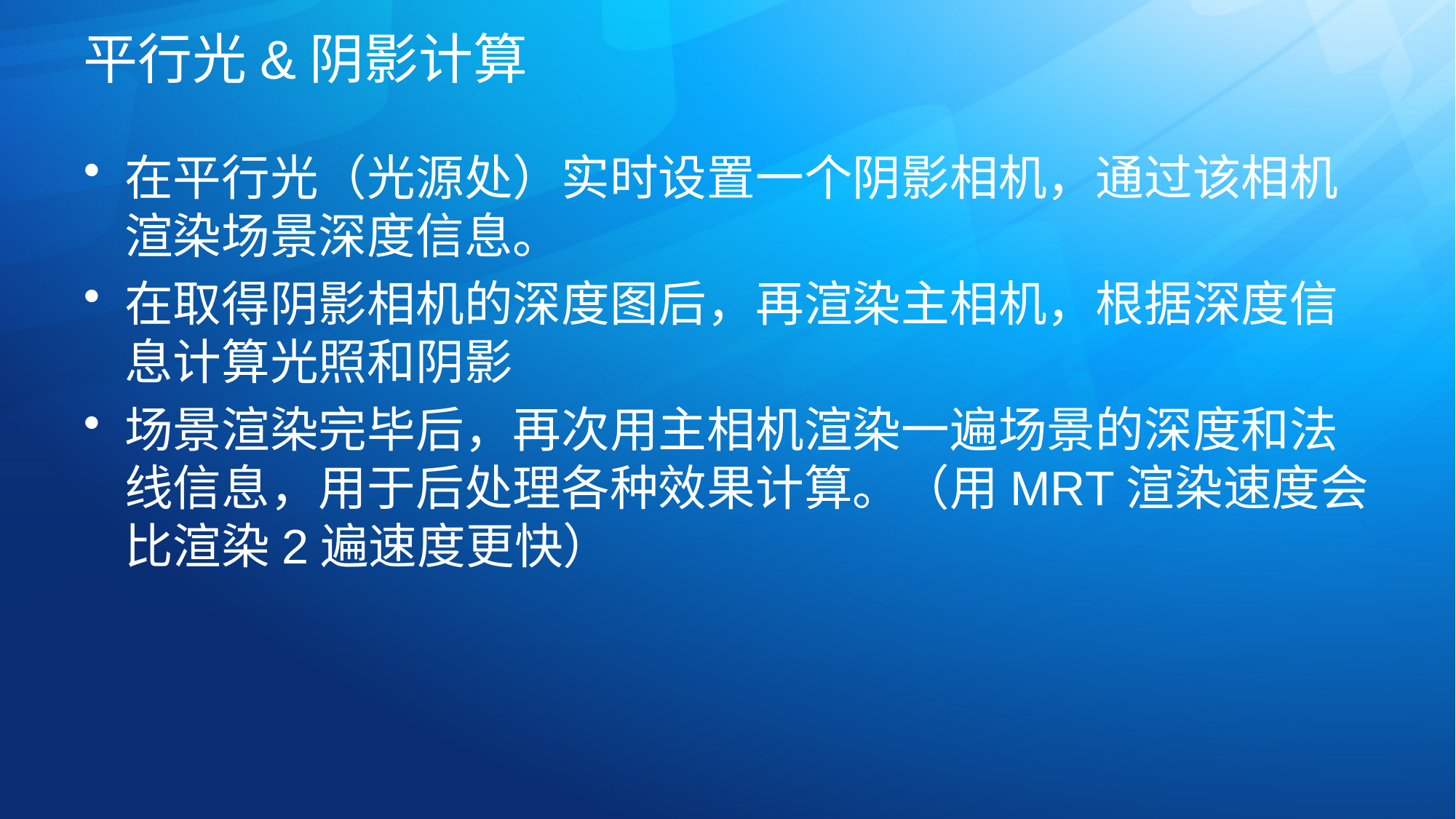

# 平行光&阴影计算
在平行光（光源处）实时设置一个阴影相机，通过该相机渲染场景深度信息。
在取得阴影相机的深度图后，再渲染主相机，根据深度信息计算光照和阴影
场景渲染完毕后，再次用主相机渲染一遍场景的深度和法线信息，用于后处理各种效果计算。（用MRT渲染速度会比渲染2遍速度更快）